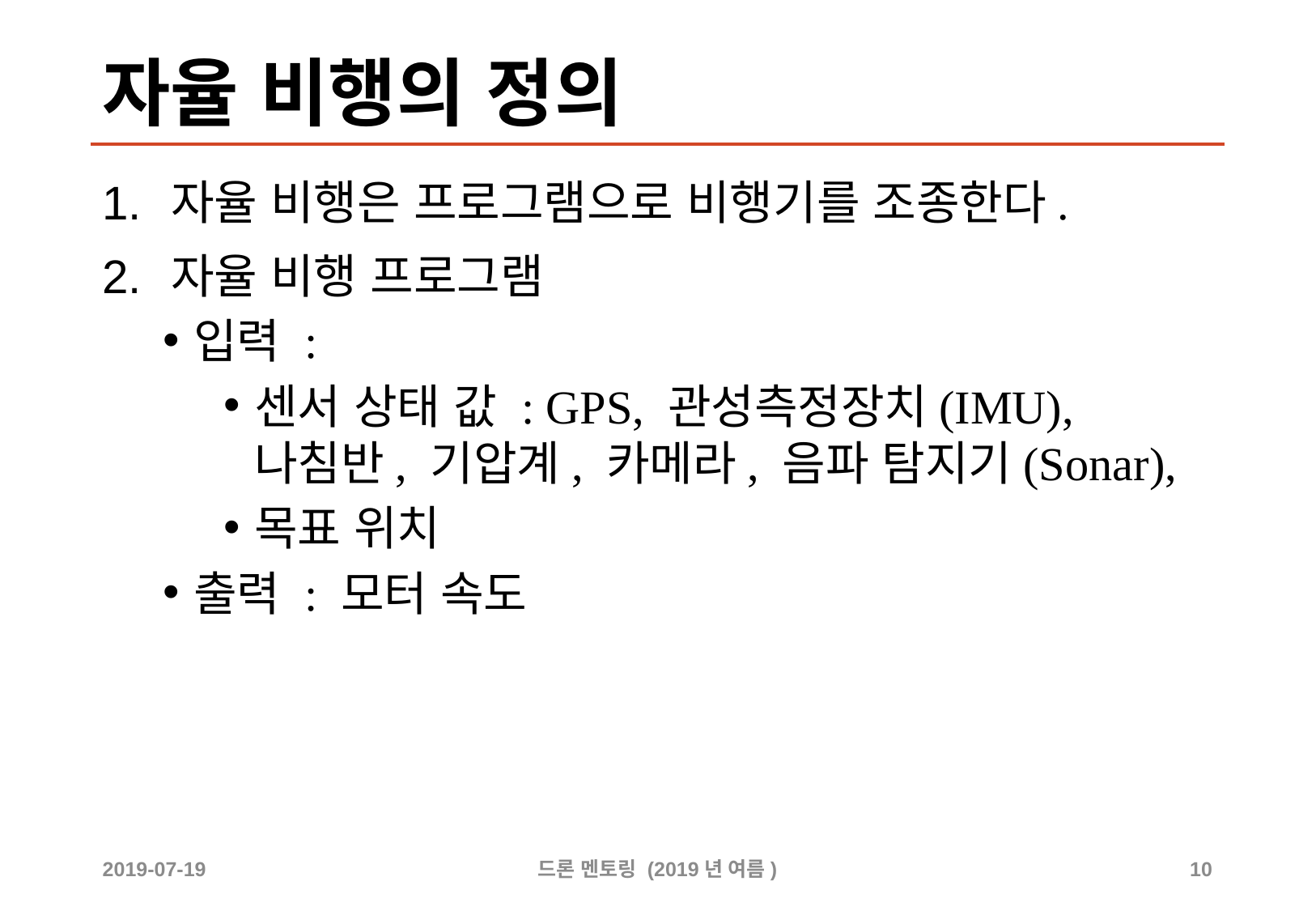

# 자율 비행의 정의
자율 비행은 프로그램으로 비행기를 조종한다.
자율 비행 프로그램
입력 :
센서 상태 값 : GPS, 관성측정장치(IMU), 나침반, 기압계, 카메라, 음파 탐지기(Sonar),
목표 위치
출력 : 모터 속도
2019-07-19
드론 멘토링 (2019년 여름)
10